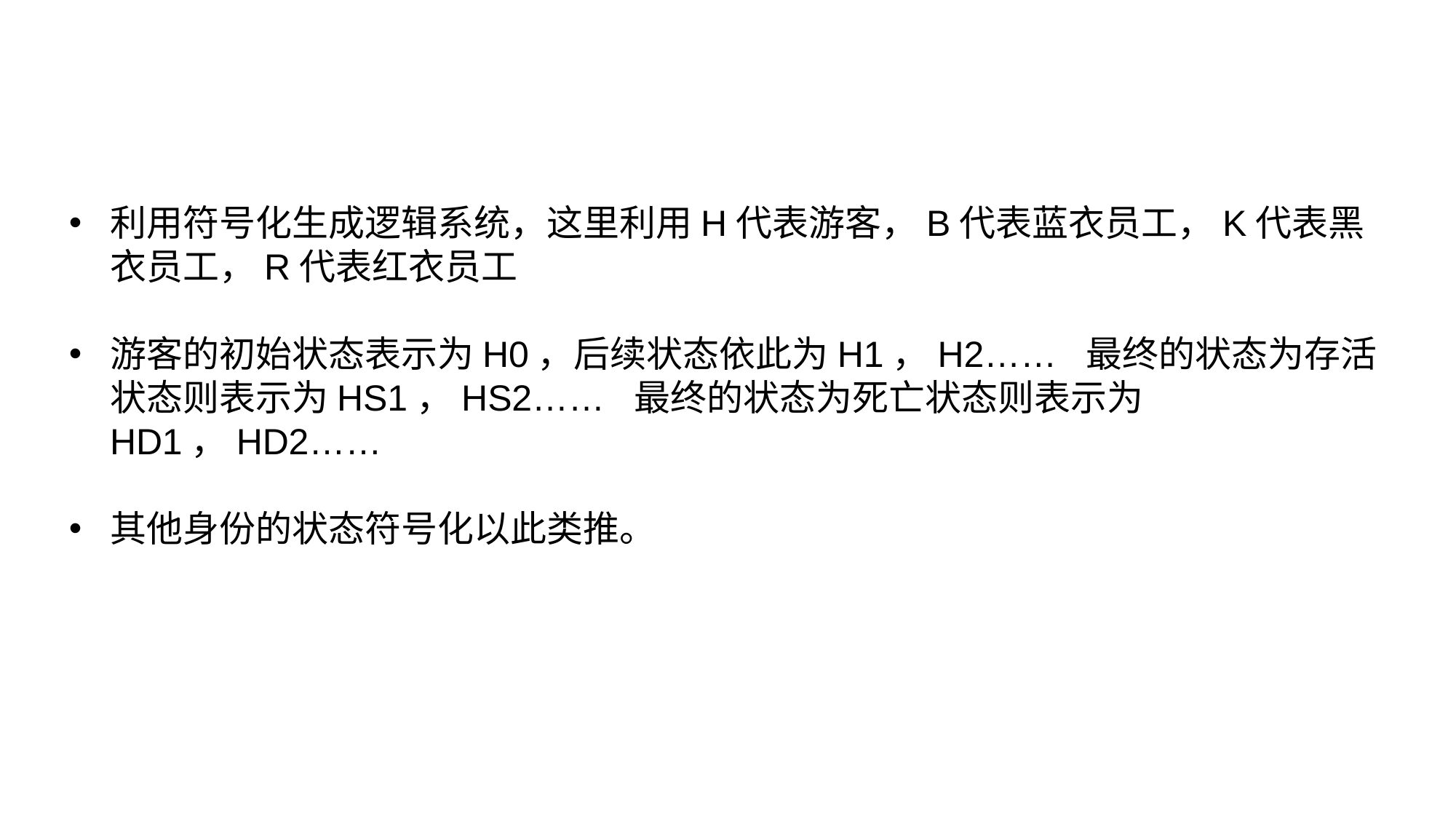

利用符号化生成逻辑系统，这里利用H代表游客，B代表蓝衣员工，K代表黑衣员工，R代表红衣员工

游客的初始状态表示为H0，后续状态依此为H1，H2……  最终的状态为存活状态则表示为HS1，HS2……  最终的状态为死亡状态则表示为HD1，HD2……

其他身份的状态符号化以此类推。